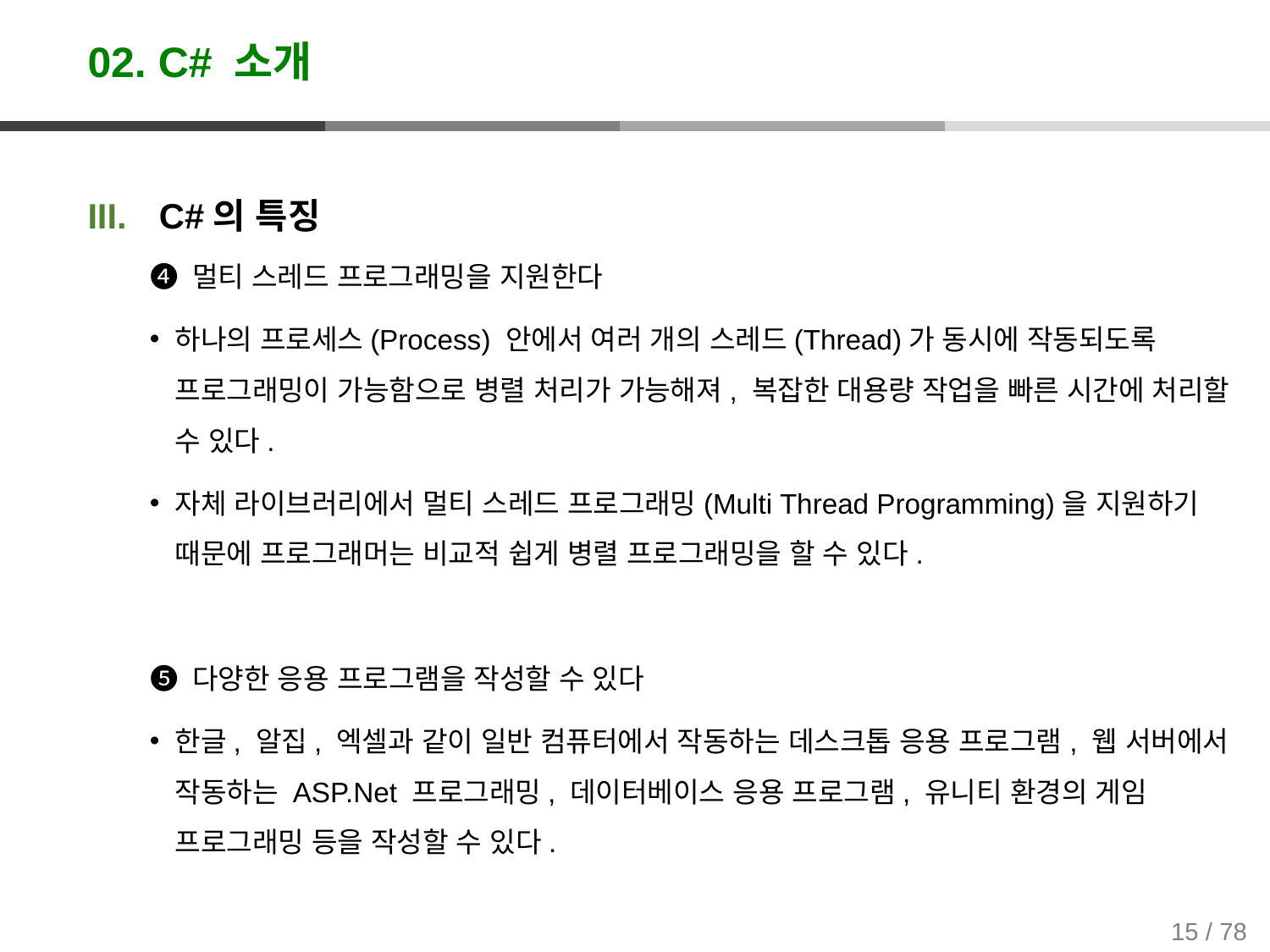

# 02. C# 소개
C#의 특징
❹ 멀티 스레드 프로그래밍을 지원한다
하나의 프로세스(Process) 안에서 여러 개의 스레드(Thread)가 동시에 작동되도록 프로그래밍이 가능함으로 병렬 처리가 가능해져, 복잡한 대용량 작업을 빠른 시간에 처리할 수 있다.
자체 라이브러리에서 멀티 스레드 프로그래밍(Multi Thread Programming)을 지원하기 때문에 프로그래머는 비교적 쉽게 병렬 프로그래밍을 할 수 있다.

❺ 다양한 응용 프로그램을 작성할 수 있다
한글, 알집, 엑셀과 같이 일반 컴퓨터에서 작동하는 데스크톱 응용 프로그램, 웹 서버에서 작동하는 ASP.Net 프로그래밍, 데이터베이스 응용 프로그램, 유니티 환경의 게임 프로그래밍 등을 작성할 수 있다.